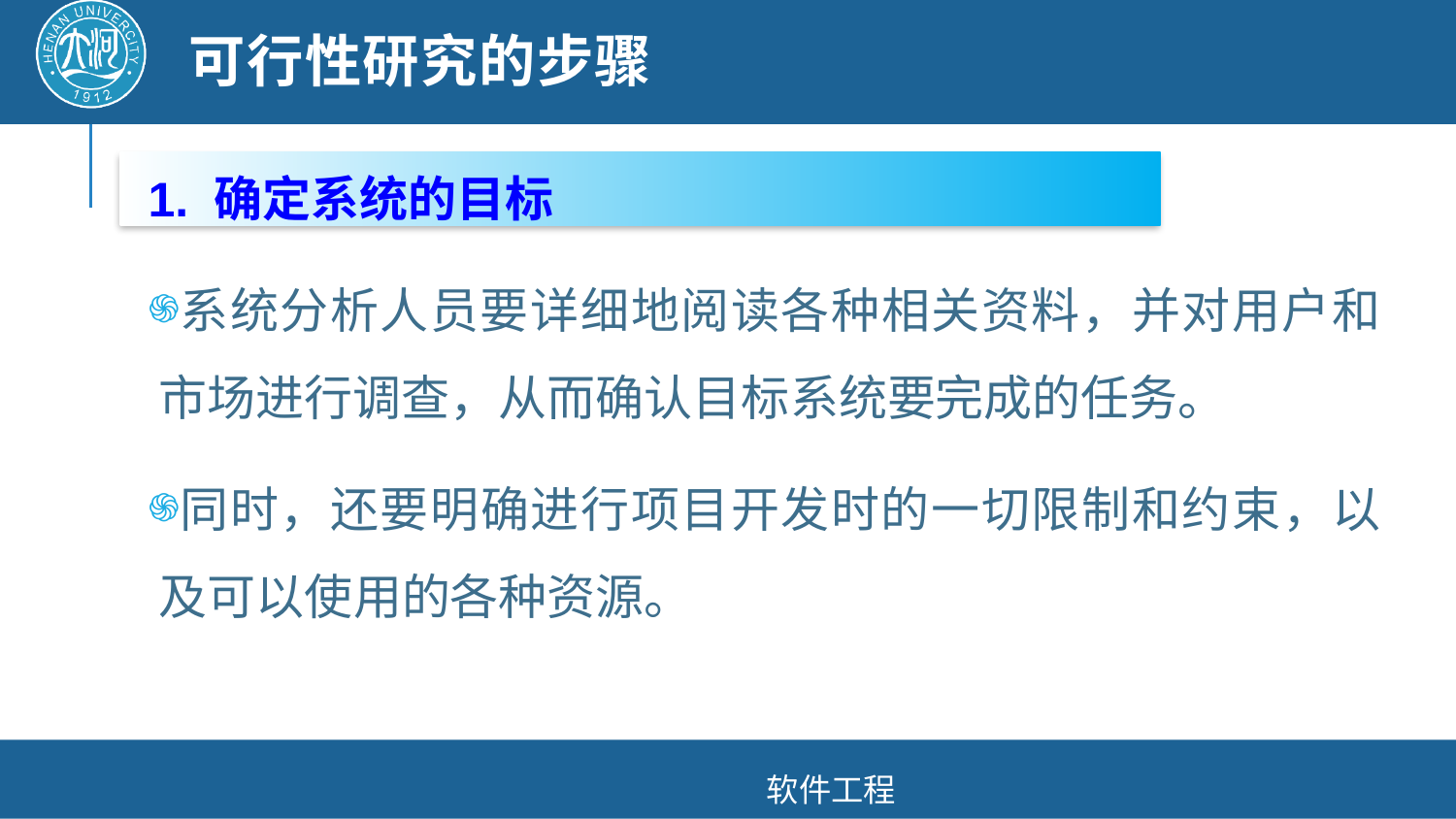

# 可行性研究的步骤
1. 确定系统的目标
系统分析人员要详细地阅读各种相关资料，并对用户和市场进行调查，从而确认目标系统要完成的任务。
同时，还要明确进行项目开发时的一切限制和约束，以及可以使用的各种资源。

软件工程
27